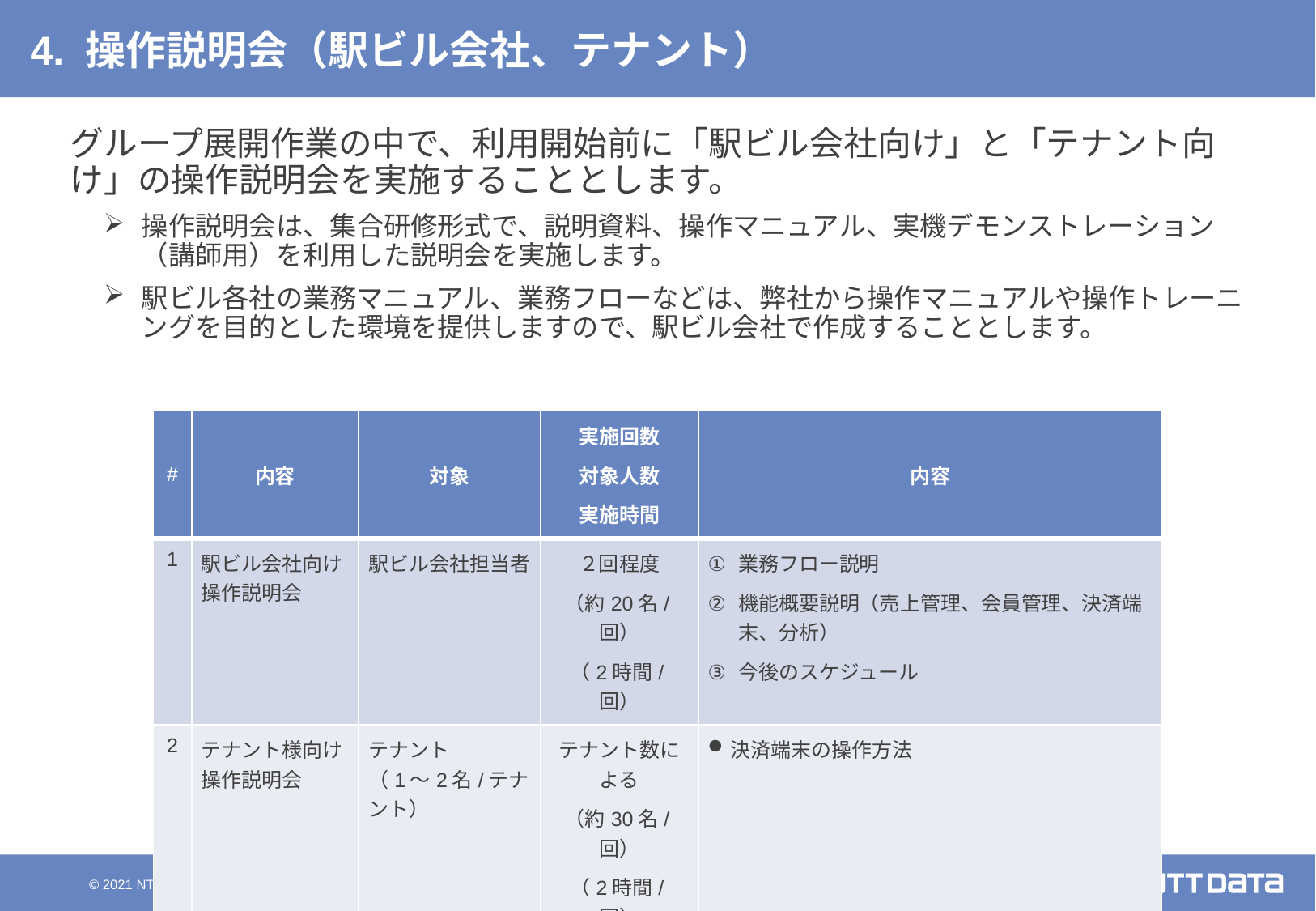

# 4. 操作説明会（駅ビル会社、テナント）
グループ展開作業の中で、利用開始前に「駅ビル会社向け」と「テナント向け」の操作説明会を実施することとします。
操作説明会は、集合研修形式で、説明資料、操作マニュアル、実機デモンストレーション（講師用）を利用した説明会を実施します。
駅ビル各社の業務マニュアル、業務フローなどは、弊社から操作マニュアルや操作トレーニングを目的とした環境を提供しますので、駅ビル会社で作成することとします。
| # | 内容 | 対象 | 実施回数 対象人数 実施時間 | 内容 |
| --- | --- | --- | --- | --- |
| 1 | 駅ビル会社向け操作説明会 | 駅ビル会社担当者 | ２回程度 （約20名/回） （2時間/回） | 業務フロー説明 機能概要説明（売上管理、会員管理、決済端末、分析） 今後のスケジュール |
| 2 | テナント様向け 操作説明会 | テナント （1～2名/テナント） | テナント数による （約30名/回） （2時間/回） | 決済端末の操作方法 |